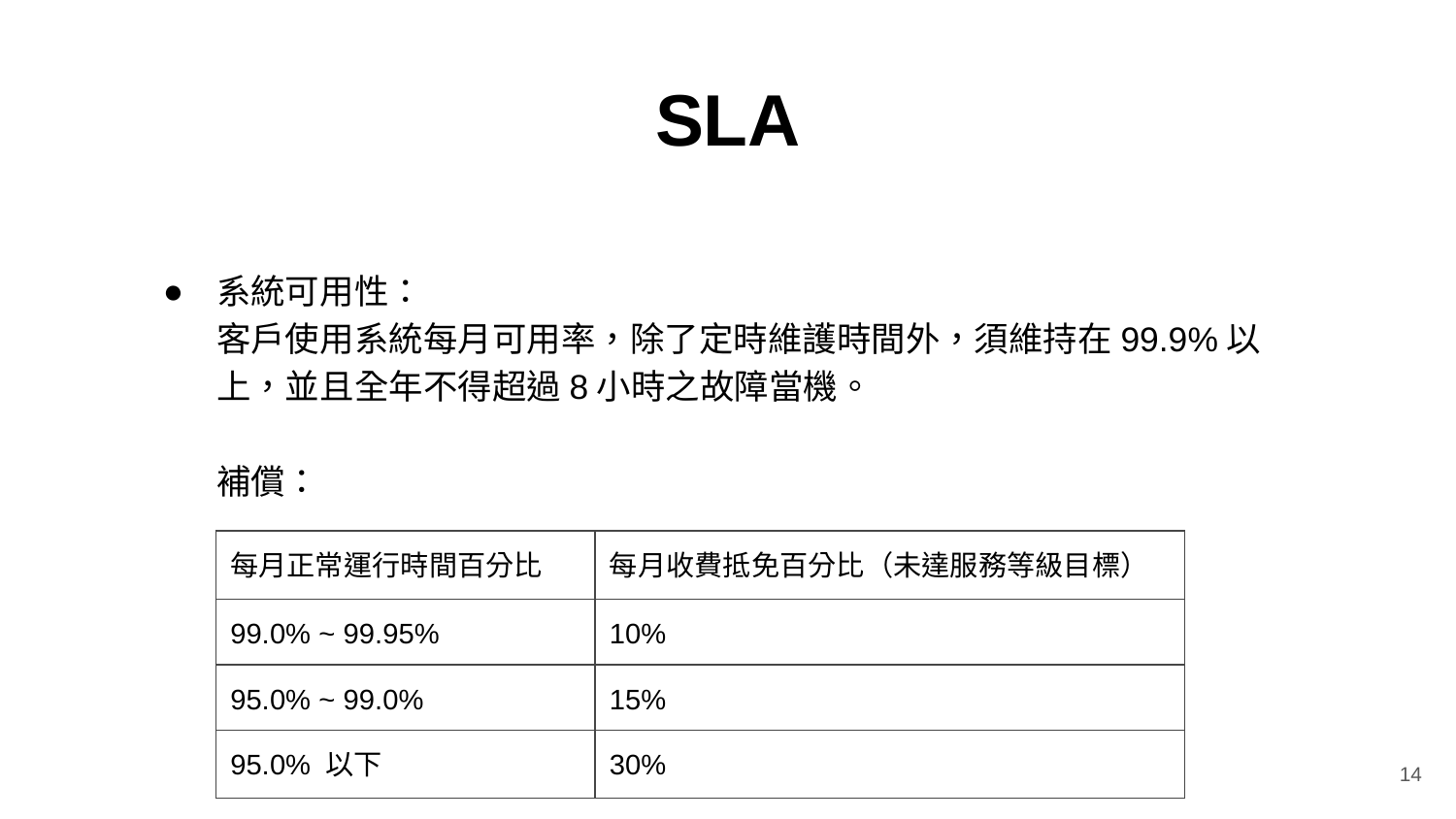

# SLA
系統可用性：
客戶使用系統每月可用率，除了定時維護時間外，須維持在99.9%以上，並且全年不得超過8小時之故障當機。
補償：

| 每月正常運行時間百分比 | 每月收費抵免百分比（未達服務等級目標） |
| --- | --- |
| 99.0% ~ 99.95% | 10% |
| 95.0% ~ 99.0% | 15% |
| 95.0% 以下 | 30% |
14